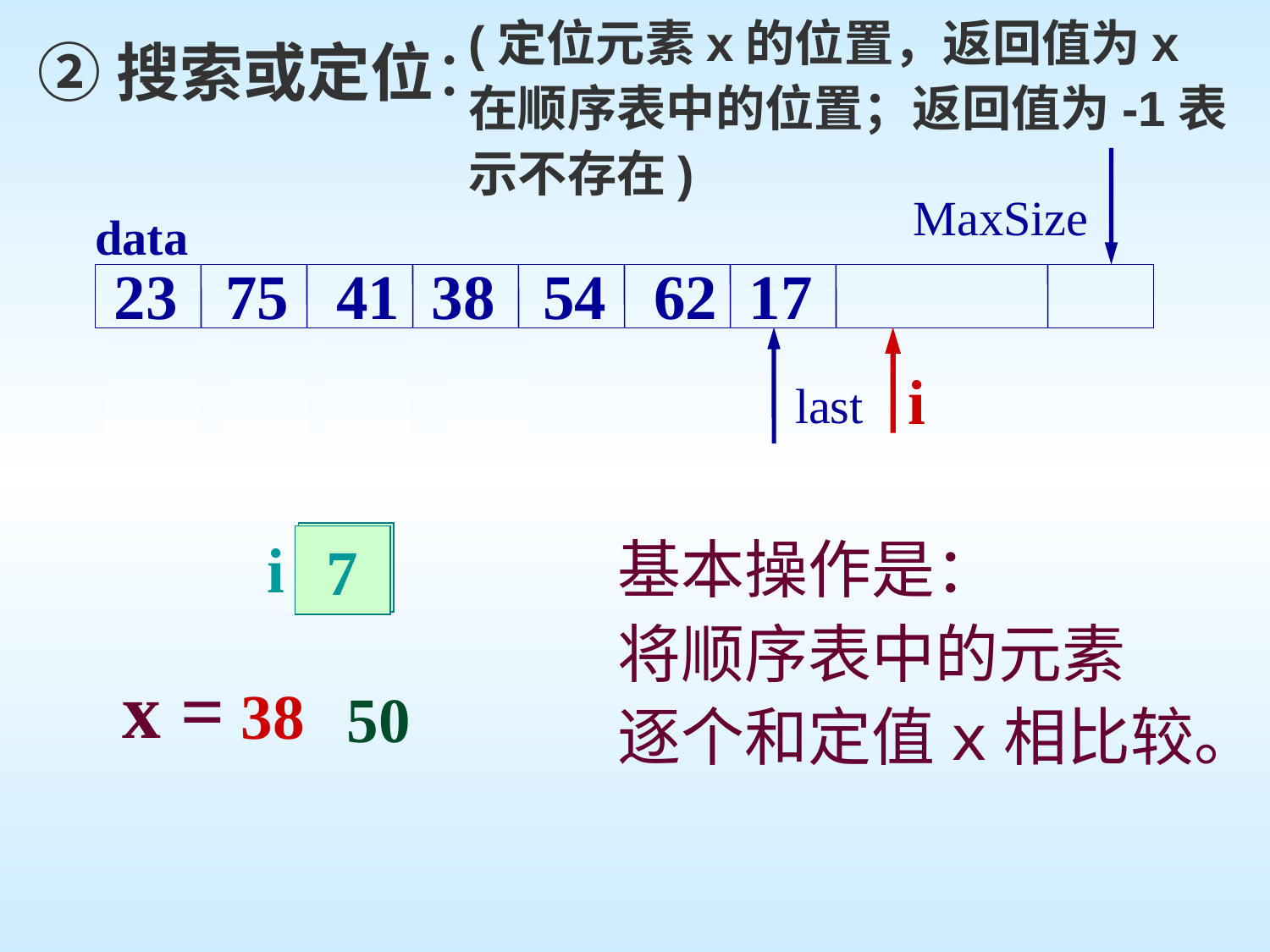

(定位元素x的位置，返回值为x在顺序表中的位置；返回值为-1表示不存在)
②搜索或定位：

MaxSize
data

23   75   41  38   54   62  17

last

i

i

i

i

i

i
基本操作是：
将顺序表中的元素
逐个和定值x相比较。
i
0
1
2
3
0
7
x =
38
50